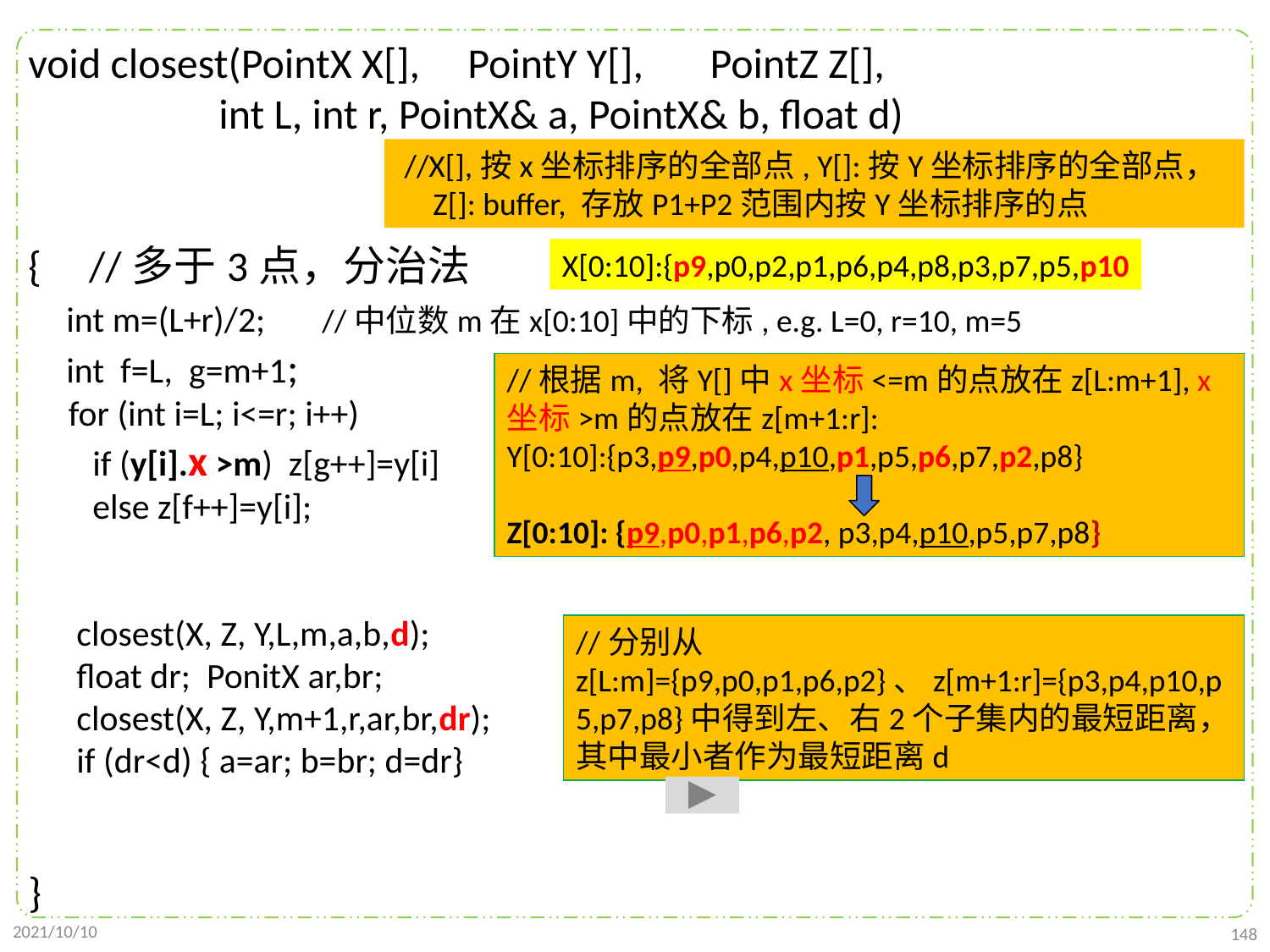

void closest(PointX X[],     PointY Y[],       PointZ Z[],
                    int L, int r, PointX& a, PointX& b, float d)

{     //多于3点，分治法
    int m=(L+r)/2;       //中位数m在x[0:10]中的下标, e.g. L=0, r=10, m=5
    int  f=L,  g=m+1;
     for (int i=L; i<=r; i++)
        if (y[i].x >m)  z[g++]=y[i]
        else z[f++]=y[i];

      closest(X, Z, Y,L,m,a,b,d);
      float dr;  PonitX ar,br;
      closest(X, Z, Y,m+1,r,ar,br,dr);
      if (dr<d) { a=ar; b=br; d=dr}

}
 //X[],按x坐标排序的全部点, Y[]:按Y坐标排序的全部点，
     Z[]: buffer, 存放P1+P2范围内按Y坐标排序的点
X[0:10]:{p9,p0,p2,p1,p6,p4,p8,p3,p7,p5,p10
//根据m, 将Y[]中x坐标<=m的点放在z[L:m+1], x坐标>m的点放在z[m+1:r]:
Y[0:10]:{p3,p9,p0,p4,p10,p1,p5,p6,p7,p2,p8}

Z[0:10]: {p9,p0,p1,p6,p2, p3,p4,p10,p5,p7,p8}

//分别从z[L:m]={p9,p0,p1,p6,p2}、z[m+1:r]={p3,p4,p10,p5,p7,p8}中得到左、右2个子集内的最短距离，其中最小者作为最短距离d

2021/10/10
148